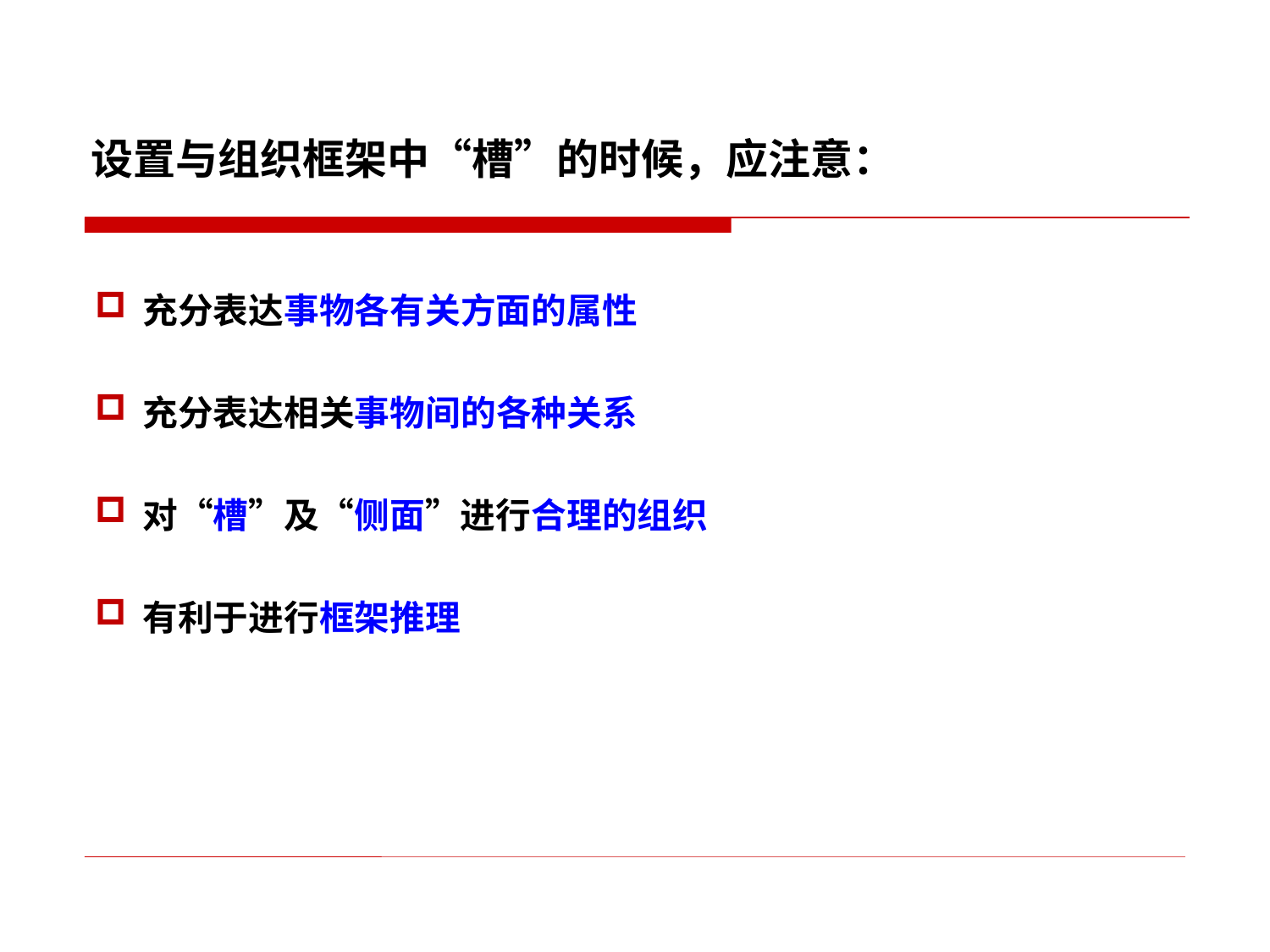

设置与组织框架中“槽”的时候，应注意：
充分表达事物各有关方面的属性
充分表达相关事物间的各种关系
对“槽”及“侧面”进行合理的组织
有利于进行框架推理